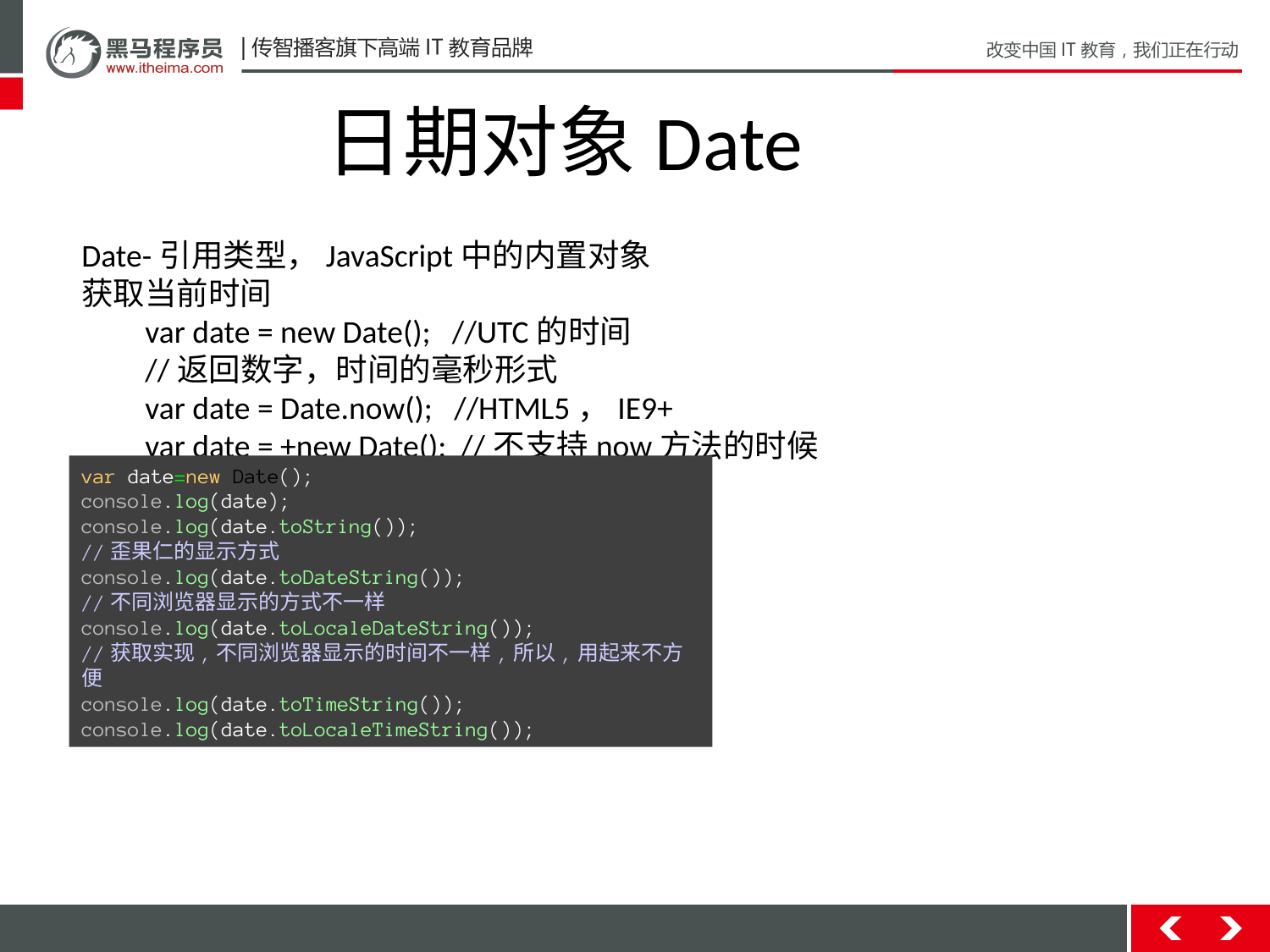

日期对象Date
Date-引用类型，JavaScript中的内置对象
获取当前时间
var date = new Date();   //UTC的时间
//返回数字，时间的毫秒形式
var date = Date.now();   //HTML5，IE9+
var date = +new Date();  //不支持now方法的时候
var date=new Date();
console.log(date);
console.log(date.toString());
//歪果仁的显示方式
console.log(date.toDateString());
//不同浏览器显示的方式不一样
console.log(date.toLocaleDateString());
//获取实现,不同浏览器显示的时间不一样,所以,用起来不方便
console.log(date.toTimeString());
console.log(date.toLocaleTimeString());